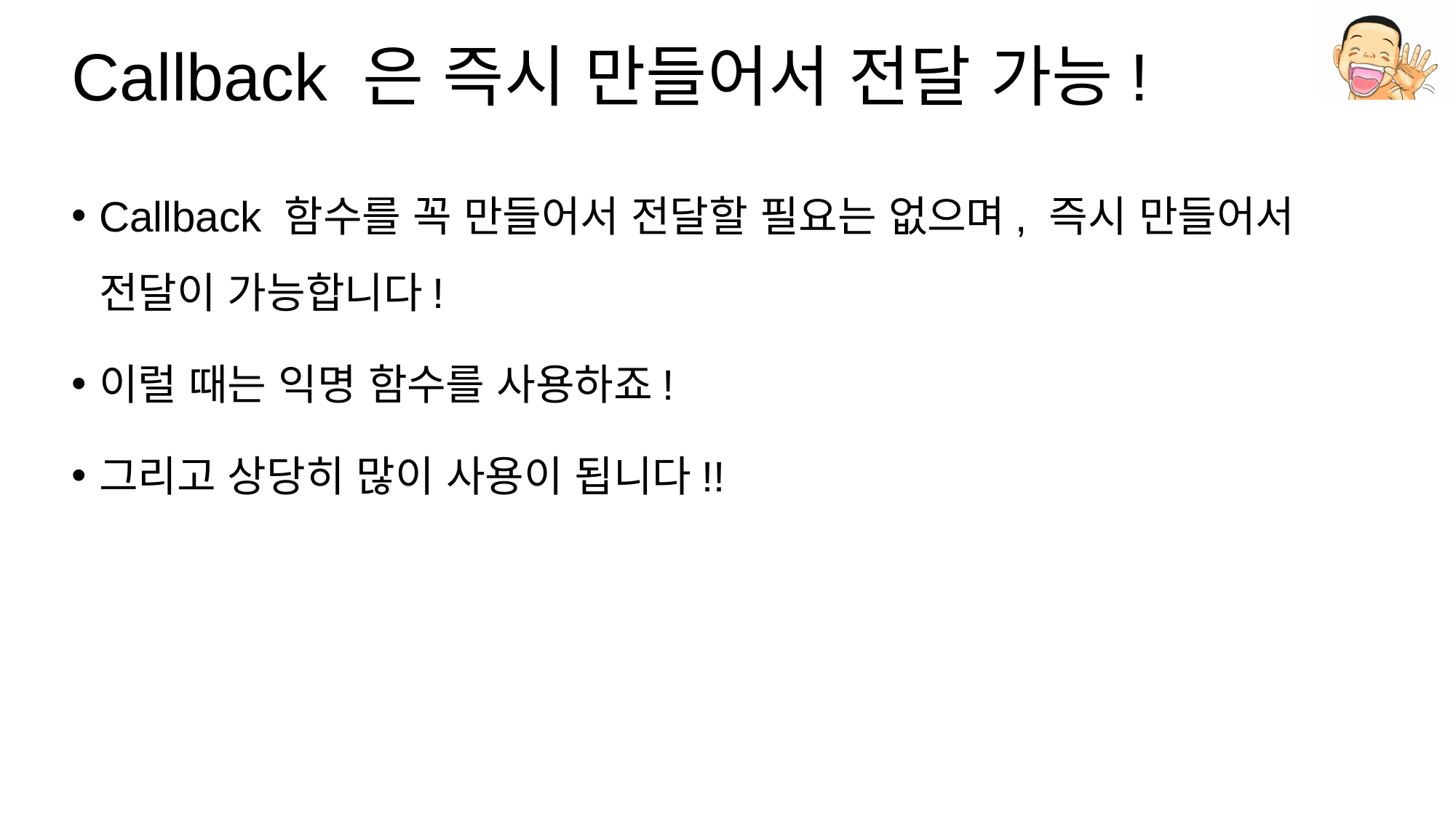

# Callback 은 즉시 만들어서 전달 가능!
Callback 함수를 꼭 만들어서 전달할 필요는 없으며, 즉시 만들어서 전달이 가능합니다!
이럴 때는 익명 함수를 사용하죠!
그리고 상당히 많이 사용이 됩니다!!